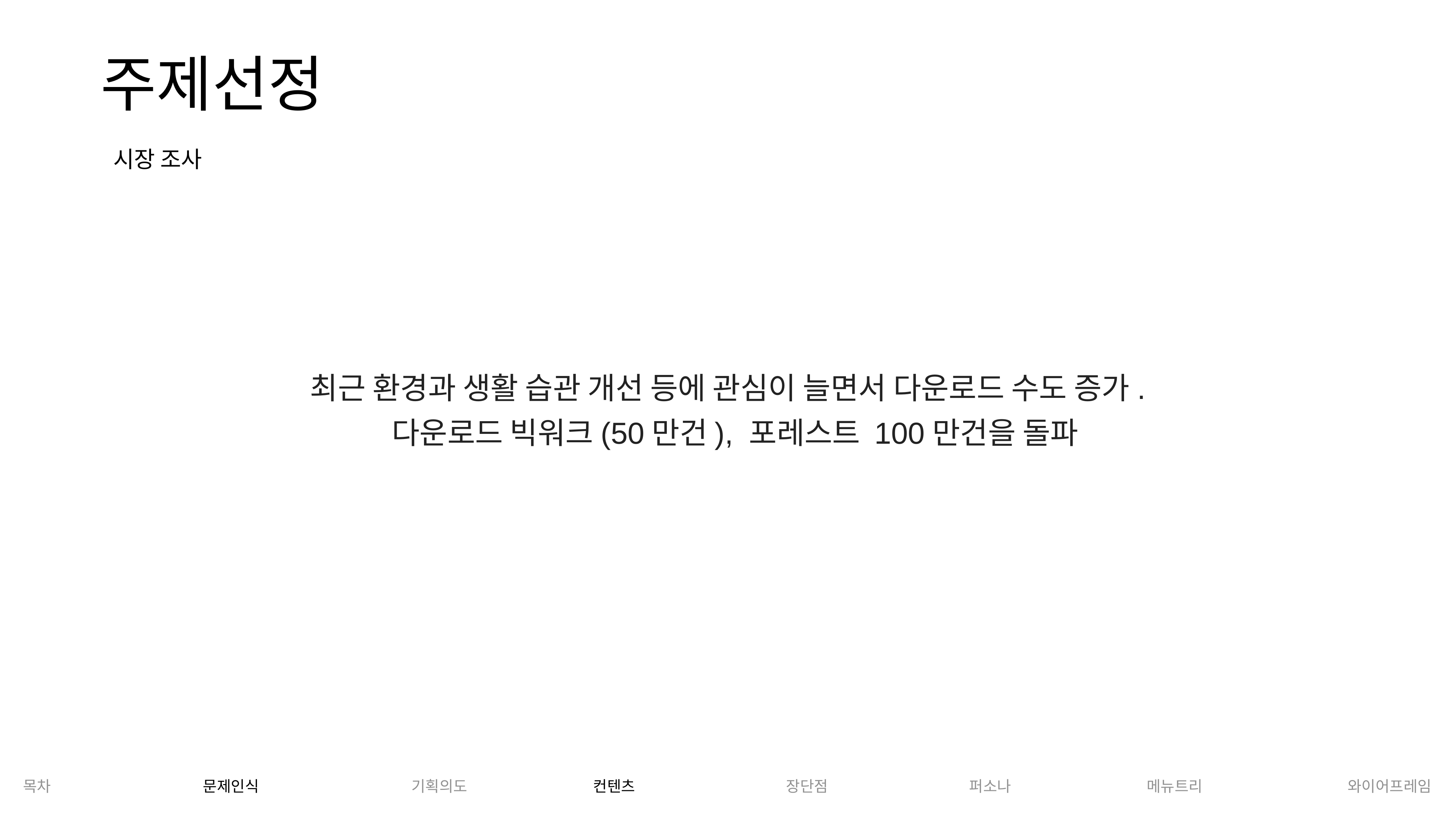

단점
주제선정
시장 조사
최근 환경과 생활 습관 개선 등에 관심이 늘면서 다운로드 수도 증가.
 다운로드 빅워크(50만건), 포레스트 100만건을 돌파
목차
문제인식
기획의도
컨텐츠
장단점
퍼소나
메뉴트리
와이어프레임